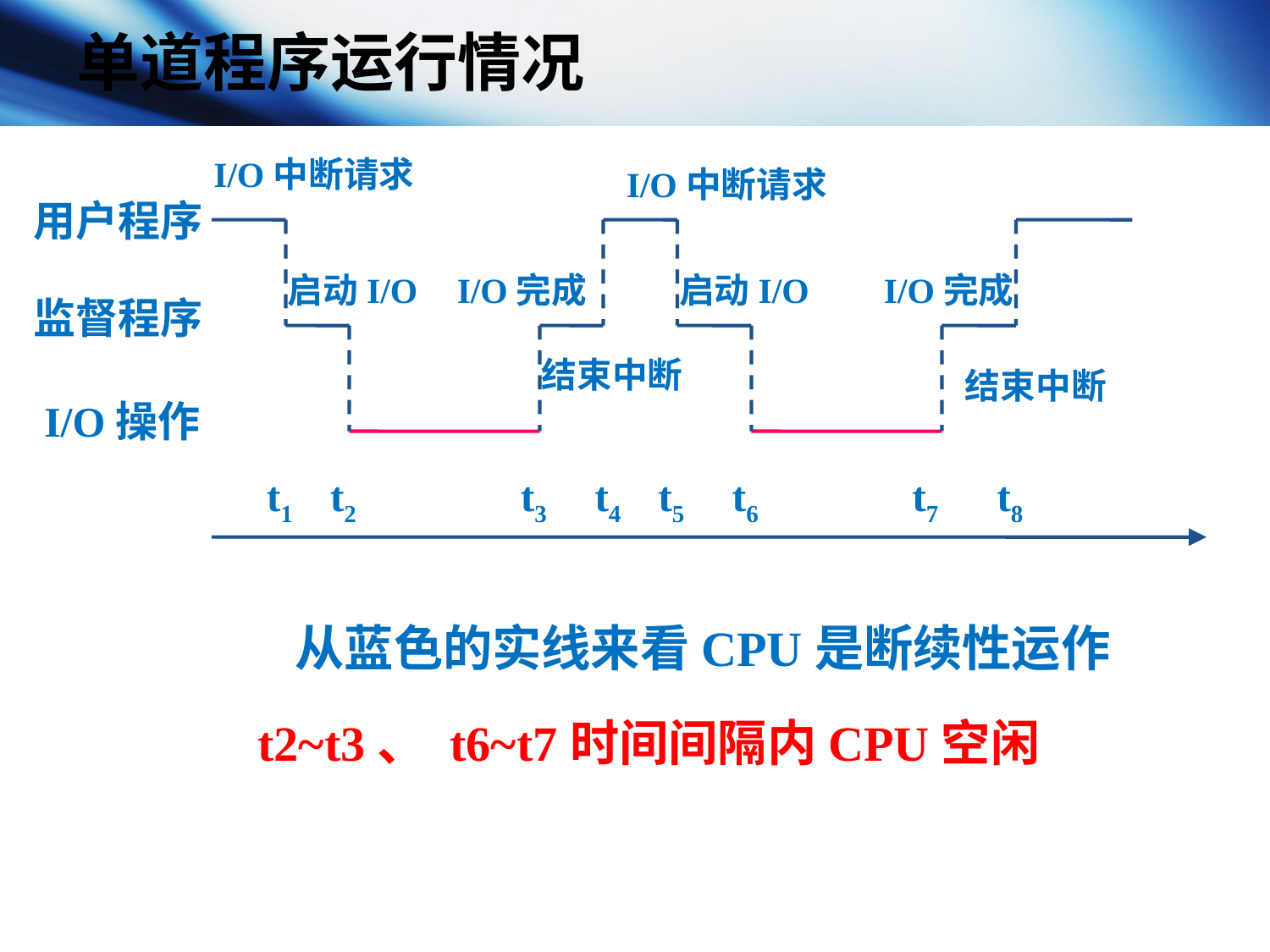

单道程序运行情况
I/O中断请求
I/O中断请求
用户程序

启动I/O
I/O完成
启动I/O
I/O完成
监督程序

结束中断
结束中断
I/O操作

t1
t2
t3
t4
t5
t6
t7
t8

从蓝色的实线来看CPU是断续性运作
t2~t3、 t6~t7时间间隔内CPU空闲